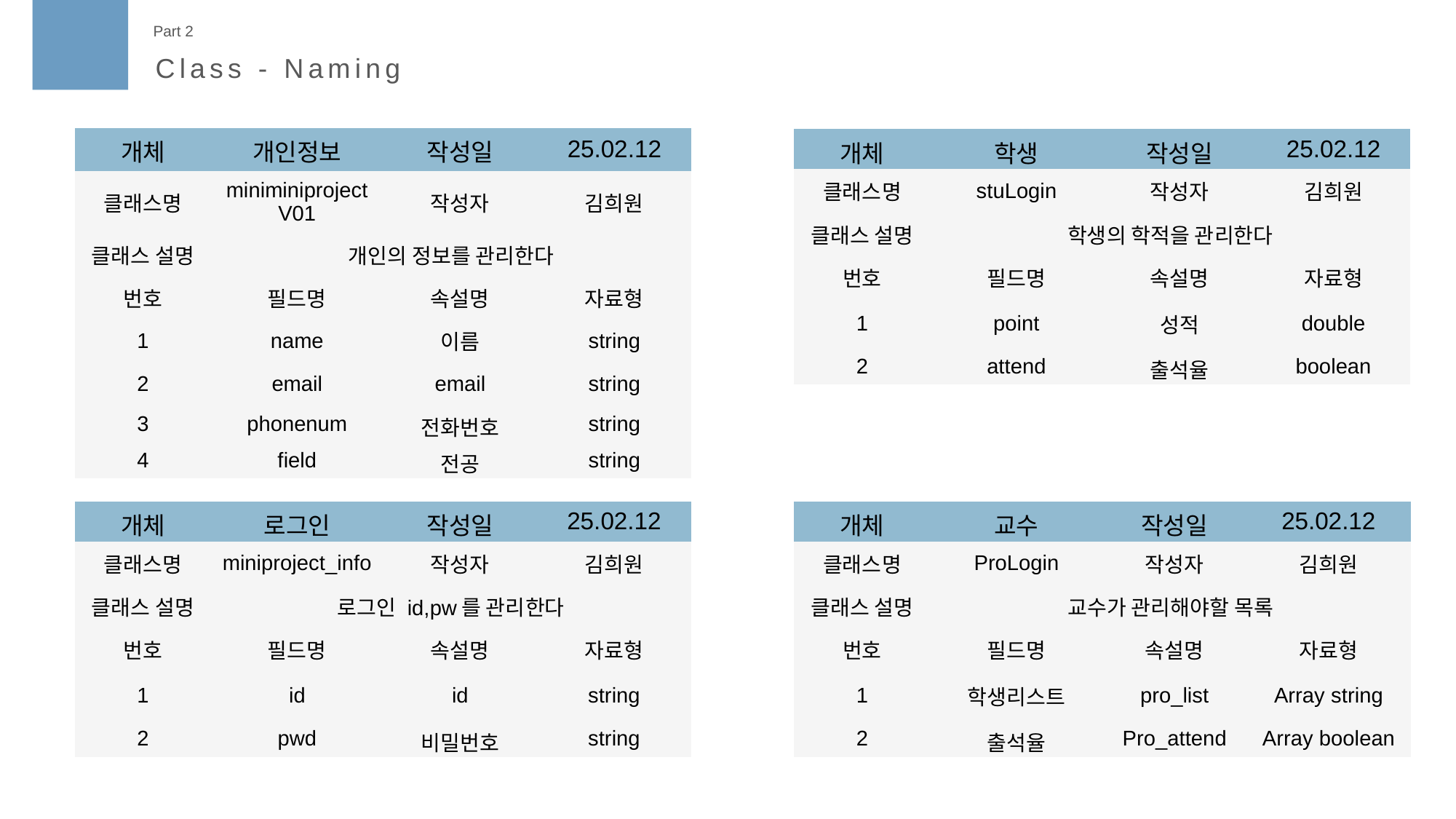

Part 2
Class - Naming
| 개체 | 개인정보 | 작성일 | 25.02.12 |
| --- | --- | --- | --- |
| 클래스명 | miniminiprojectV01 | 작성자 | 김희원 |
| 클래스 설명 | 개인의 정보를 관리한다 |  |  |
| 번호 | 필드명 | 속설명 | 자료형 |
| 1 | name | 이름 | string |
| 2 | email | email | string |
| 3 | phonenum | 전화번호 | string |
| 4 | field | 전공 | string |

| 개체 | 학생 | 작성일 | 25.02.12 |
| --- | --- | --- | --- |
| 클래스명 | stuLogin | 작성자 | 김희원 |
| 클래스 설명 | 학생의 학적을 관리한다 |  |  |
| 번호 | 필드명 | 속설명 | 자료형 |
| 1 | point | 성적 | double |
| 2 | attend | 출석율 | boolean |

| 개체 | 로그인 | 작성일 | 25.02.12 |
| --- | --- | --- | --- |
| 클래스명 | miniproject\_info | 작성자 | 김희원 |
| 클래스 설명 | 로그인 id,pw를 관리한다 |  |  |
| 번호 | 필드명 | 속설명 | 자료형 |
| 1 | id | id | string |
| 2 | pwd | 비밀번호 | string |

| 개체 | 교수 | 작성일 | 25.02.12 |
| --- | --- | --- | --- |
| 클래스명 | ProLogin | 작성자 | 김희원 |
| 클래스 설명 | 교수가 관리해야할 목록 |  |  |
| 번호 | 필드명 | 속설명 | 자료형 |
| 1 | 학생리스트 | pro\_list | Array string |
| 2 | 출석율 | Pro\_attend | Array boolean |